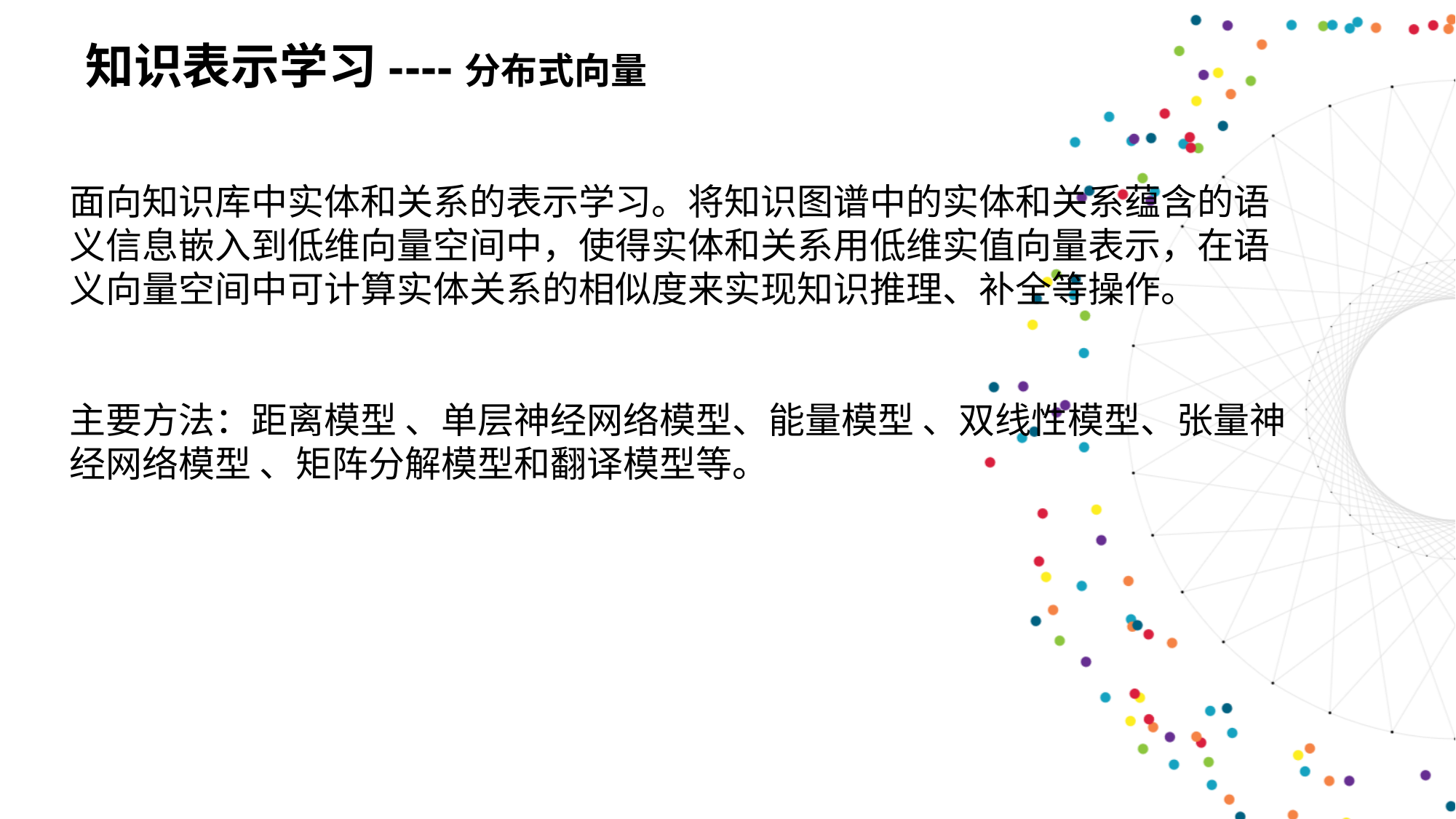

知识表示学习----分布式向量

面向知识库中实体和关系的表示学习。将知识图谱中的实体和关系蕴含的语义信息嵌入到低维向量空间中，使得实体和关系用低维实值向量表示，在语义向量空间中可计算实体关系的相似度来实现知识推理、补全等操作。

主要方法：距离模型 、单层神经网络模型、能量模型 、双线性模型、张量神经网络模型 、矩阵分解模型和翻译模型等。